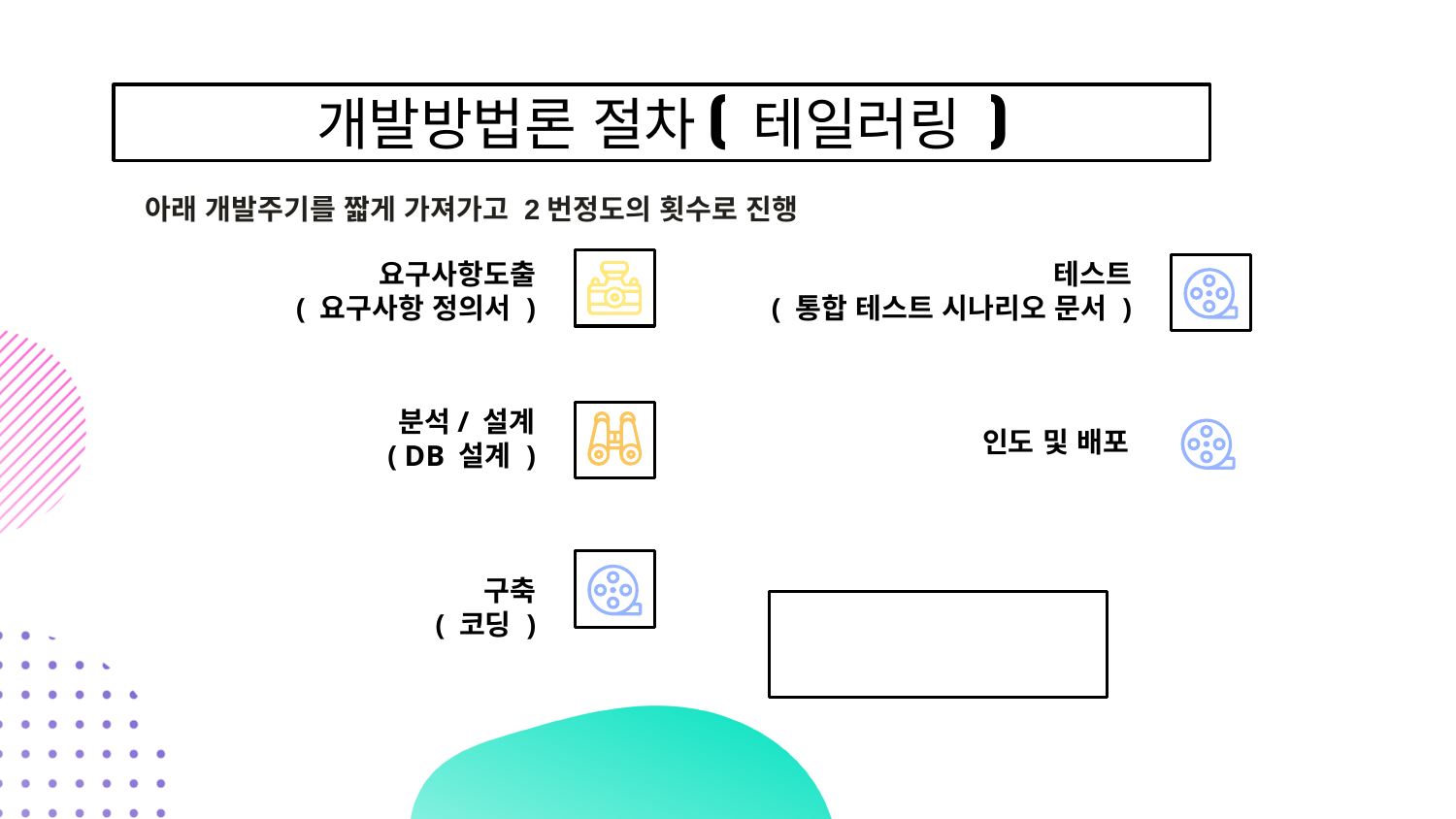

# 개발방법론 절차( 테일러링 )
아래 개발주기를 짧게 가져가고 2번정도의 횟수로 진행
테스트
( 통합 테스트 시나리오 문서 )

요구사항도출
 ( 요구사항 정의서 )

인도 및 배포

분석/ 설계
( DB 설계 )

구축
( 코딩 )